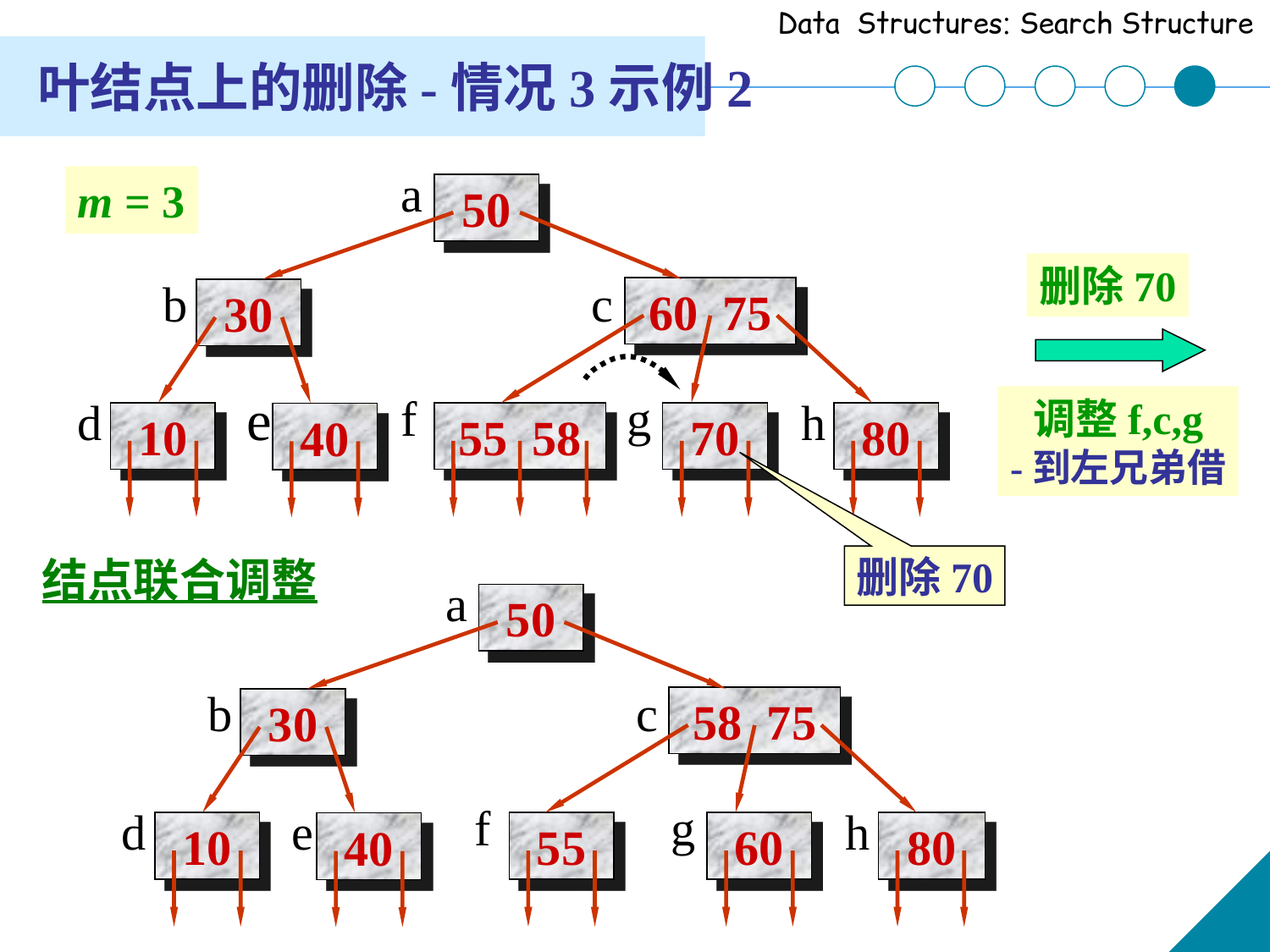

叶结点上的删除-情况3示例2

a
50

b
c
60  75
30

e
f
g
d
h
10
55  58
70
80
40

m = 3
删除70

调整f,c,g
-到左兄弟借
删除70
结点联合调整
a
50

b
c
58  75
30

f
g
d
e
h
10
55
60
80
40